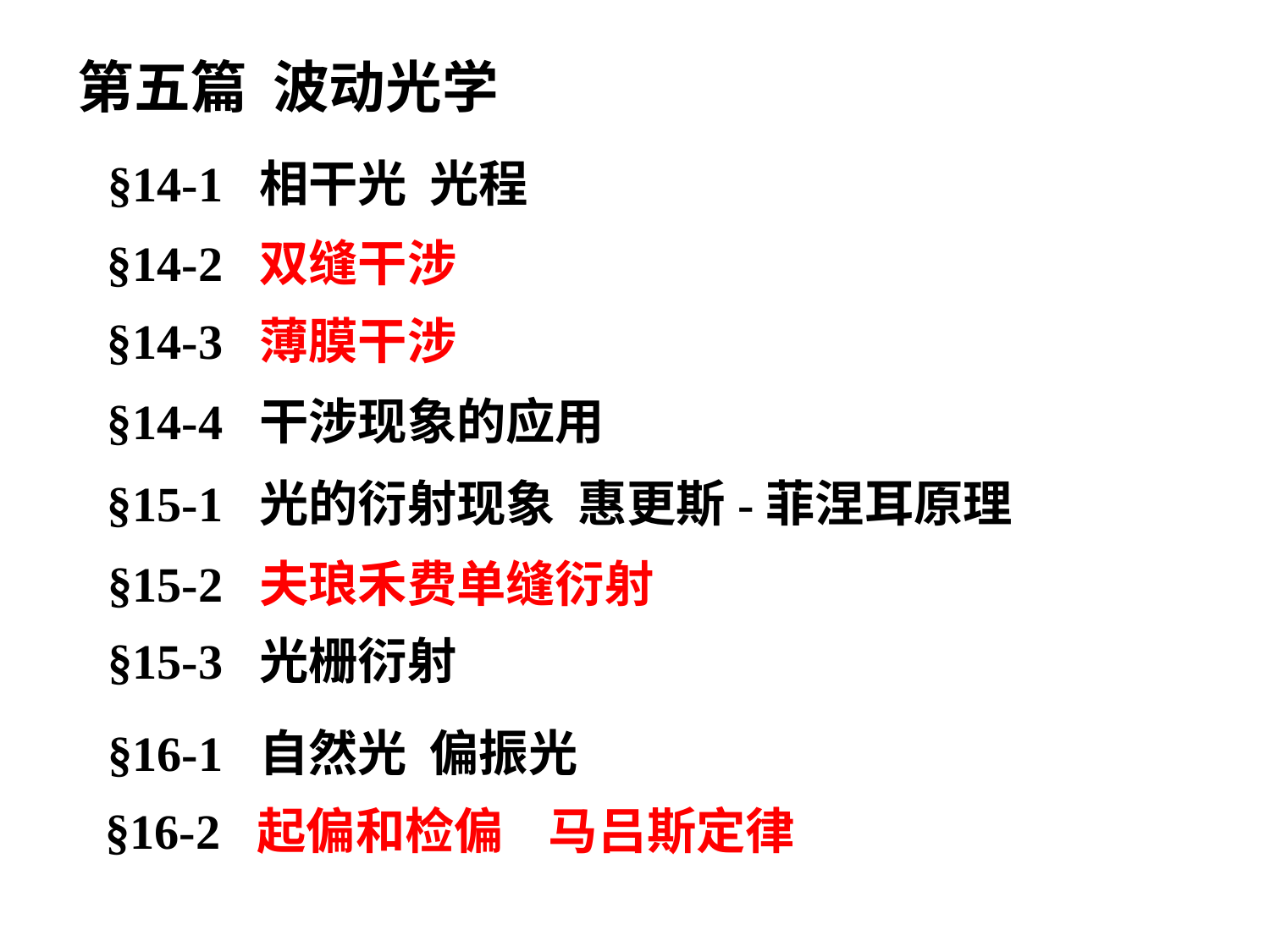

第五篇  波动光学
§14-1  相干光  光程
§14-2  双缝干涉
§14-3  薄膜干涉
§14-4  干涉现象的应用
§15-1  光的衍射现象  惠更斯-菲涅耳原理
§15-2  夫琅禾费单缝衍射
§15-3  光栅衍射
§16-1  自然光  偏振光
§16-2  起偏和检偏    马吕斯定律